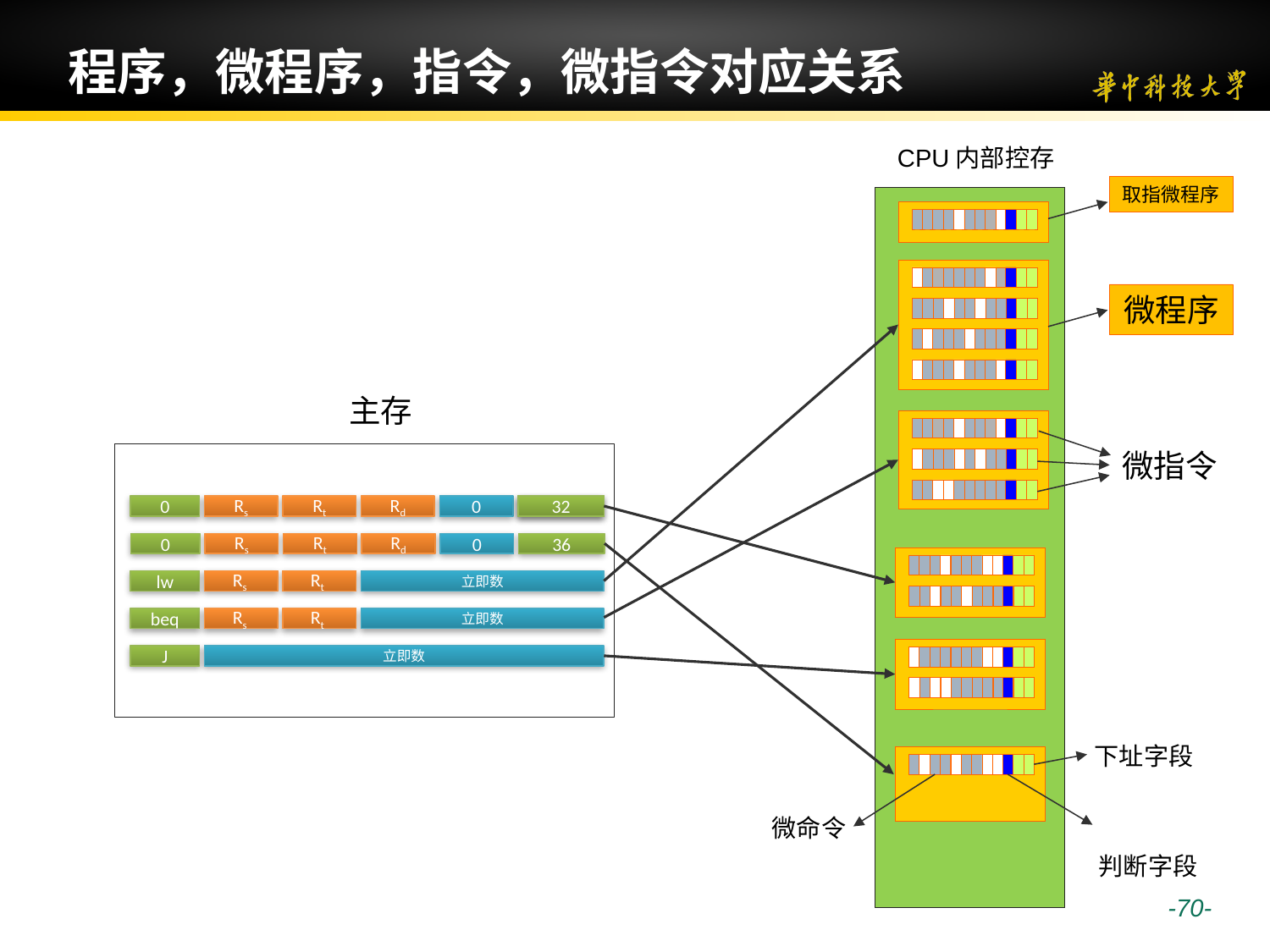

# 程序，微程序，指令，微指令对应关系
CPU内部控存

取指微程序

微程序
主存

微指令
0
Rt
32
Rd
0
Rs
funct
Rt
0
36
Rd
0
Rs

lw
Rs
Rt
立即数
beq
Rs
Rt
立即数

J
立即数
下址字段

微命令
判断字段
 -70-